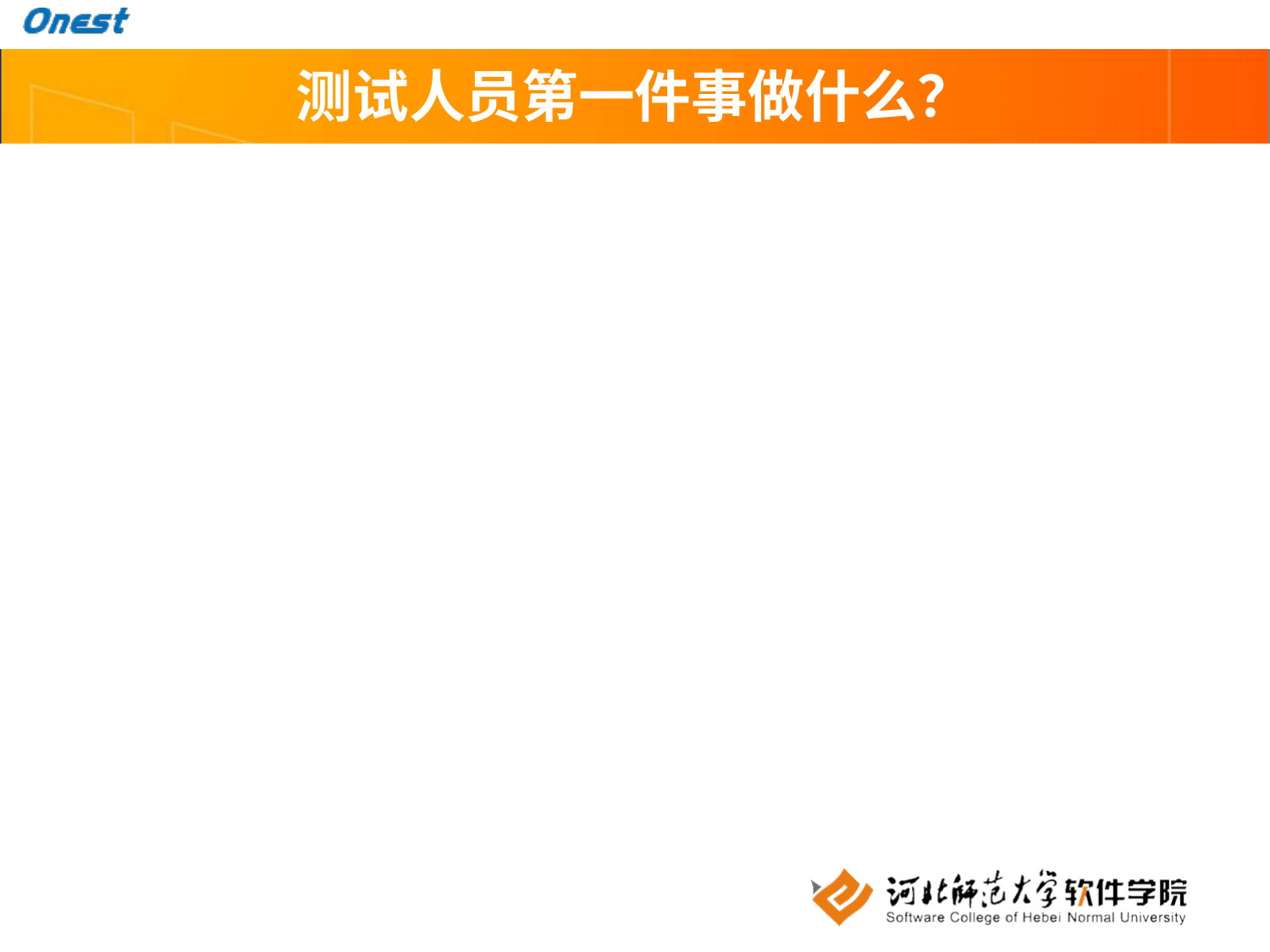

# 测试人员第一件事做什么？

答案：打开Bug管理工具，查看指定给自己的Bug，验证已解决的Bug